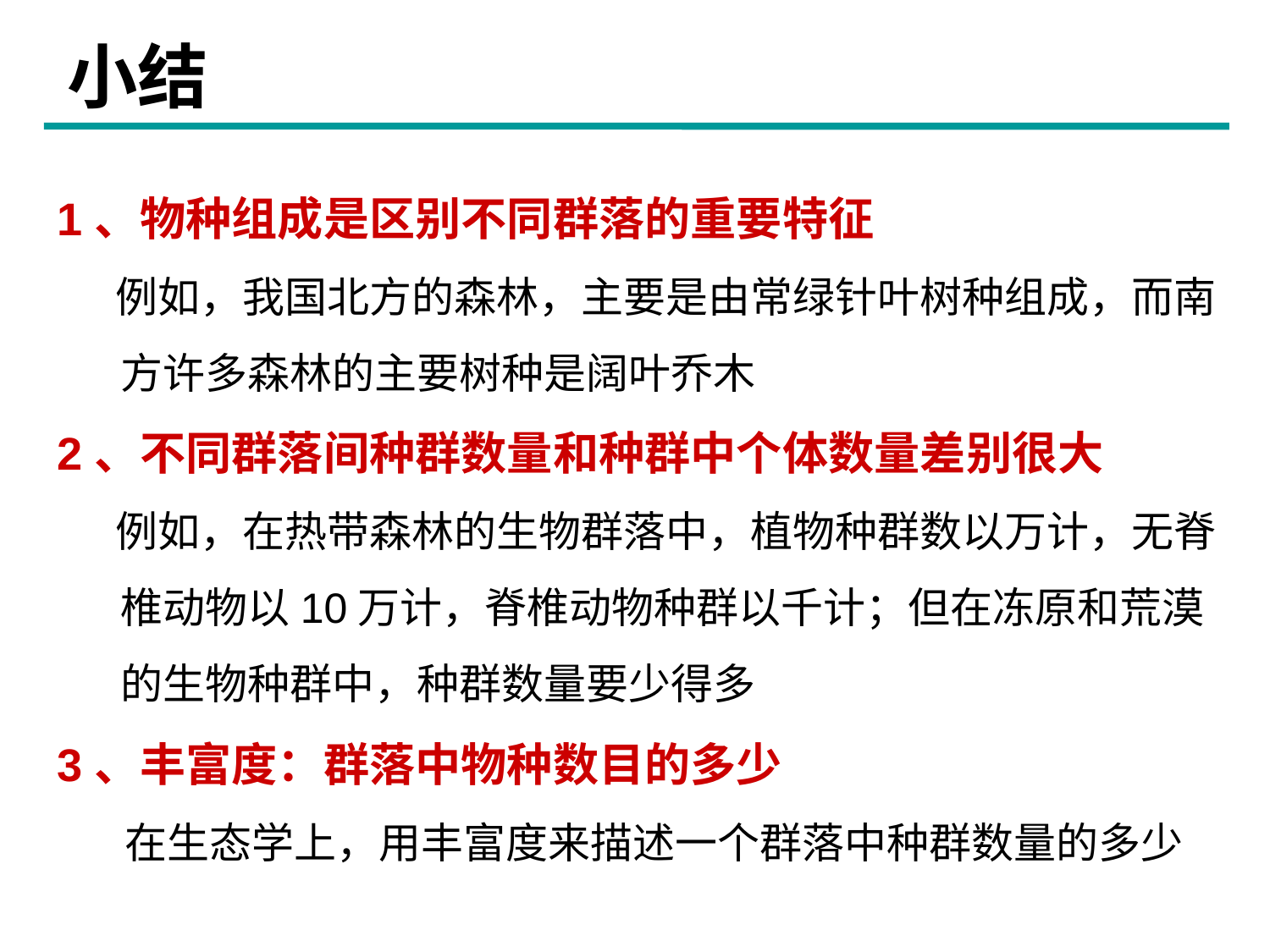

小结
1、物种组成是区别不同群落的重要特征
     例如，我国北方的森林，主要是由常绿针叶树种组成，而南方许多森林的主要树种是阔叶乔木
2、不同群落间种群数量和种群中个体数量差别很大
     例如，在热带森林的生物群落中，植物种群数以万计，无脊椎动物以10万计，脊椎动物种群以千计；但在冻原和荒漠的生物种群中，种群数量要少得多
3、丰富度：群落中物种数目的多少
      在生态学上，用丰富度来描述一个群落中种群数量的多少